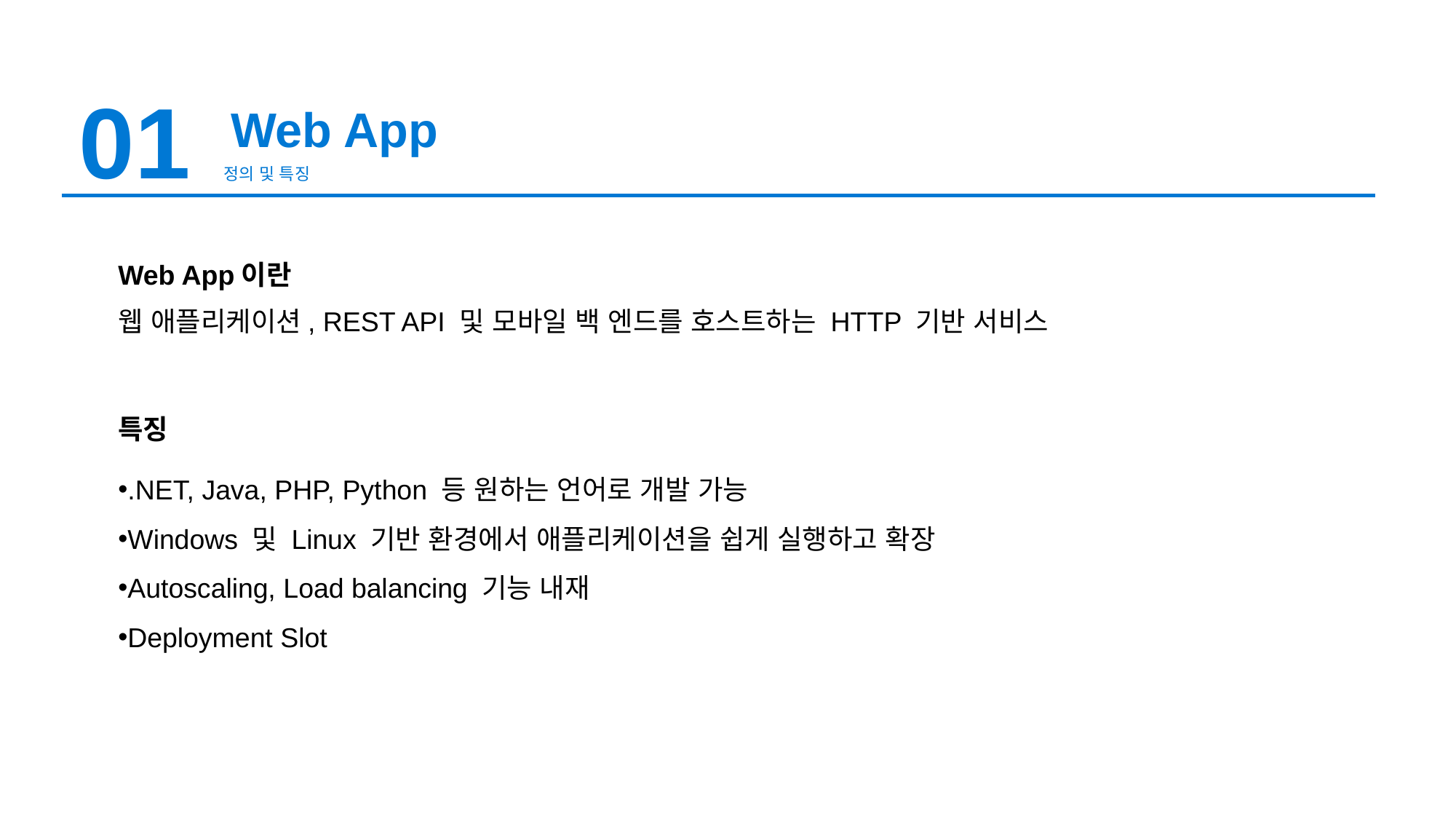

01
Web App
정의 및 특징
Web App이란
웹 애플리케이션, REST API 및 모바일 백 엔드를 호스트하는 HTTP 기반 서비스
특징
.NET, Java, PHP, Python 등 원하는 언어로 개발 가능
Windows 및 Linux 기반 환경에서 애플리케이션을 쉽게 실행하고 확장
Autoscaling, Load balancing 기능 내재
Deployment Slot